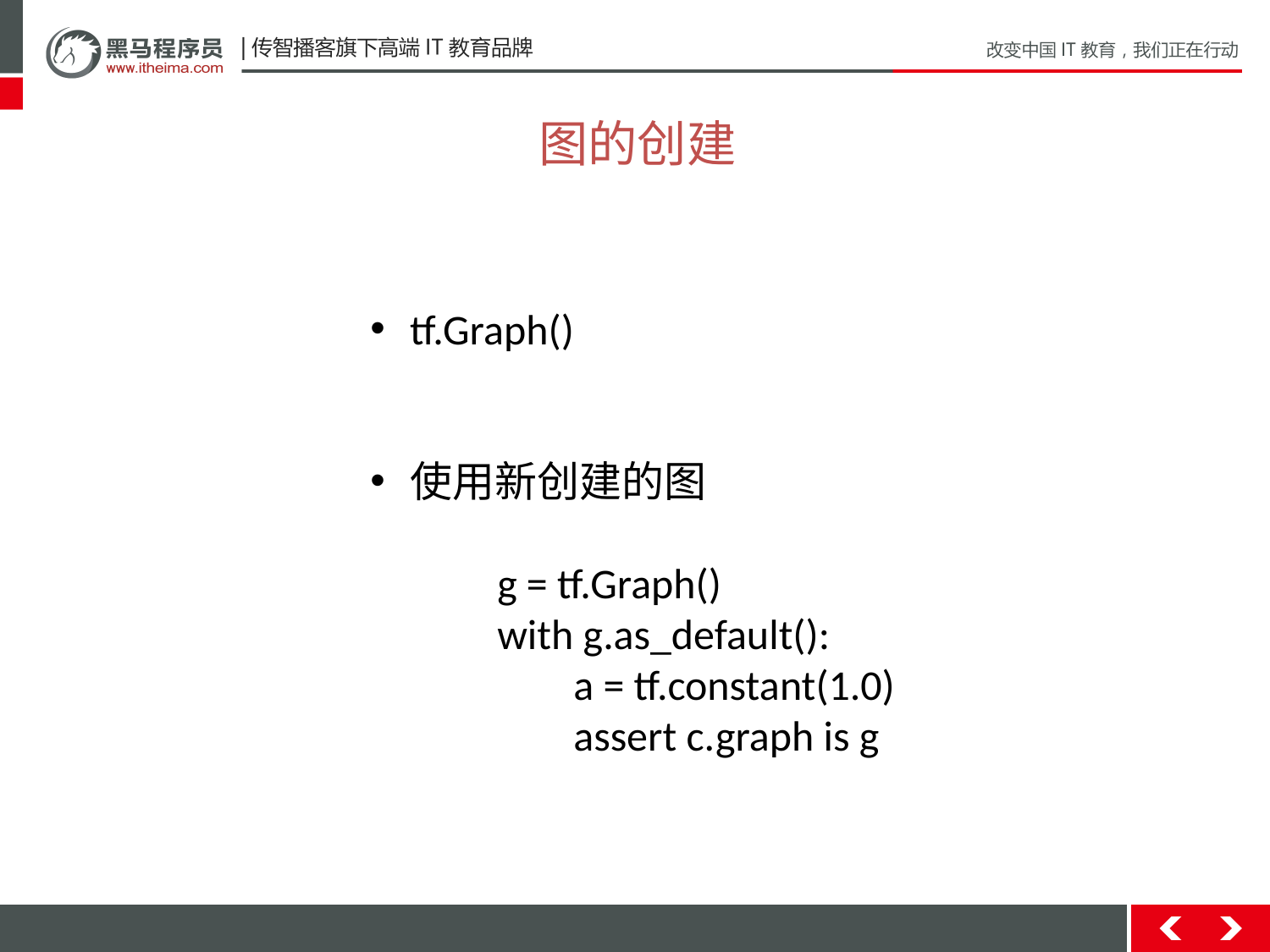

图的创建
tf.Graph()

使用新创建的图

	g = tf.Graph()
	with g.as_default():
	        a = tf.constant(1.0)
	        assert c.graph is g